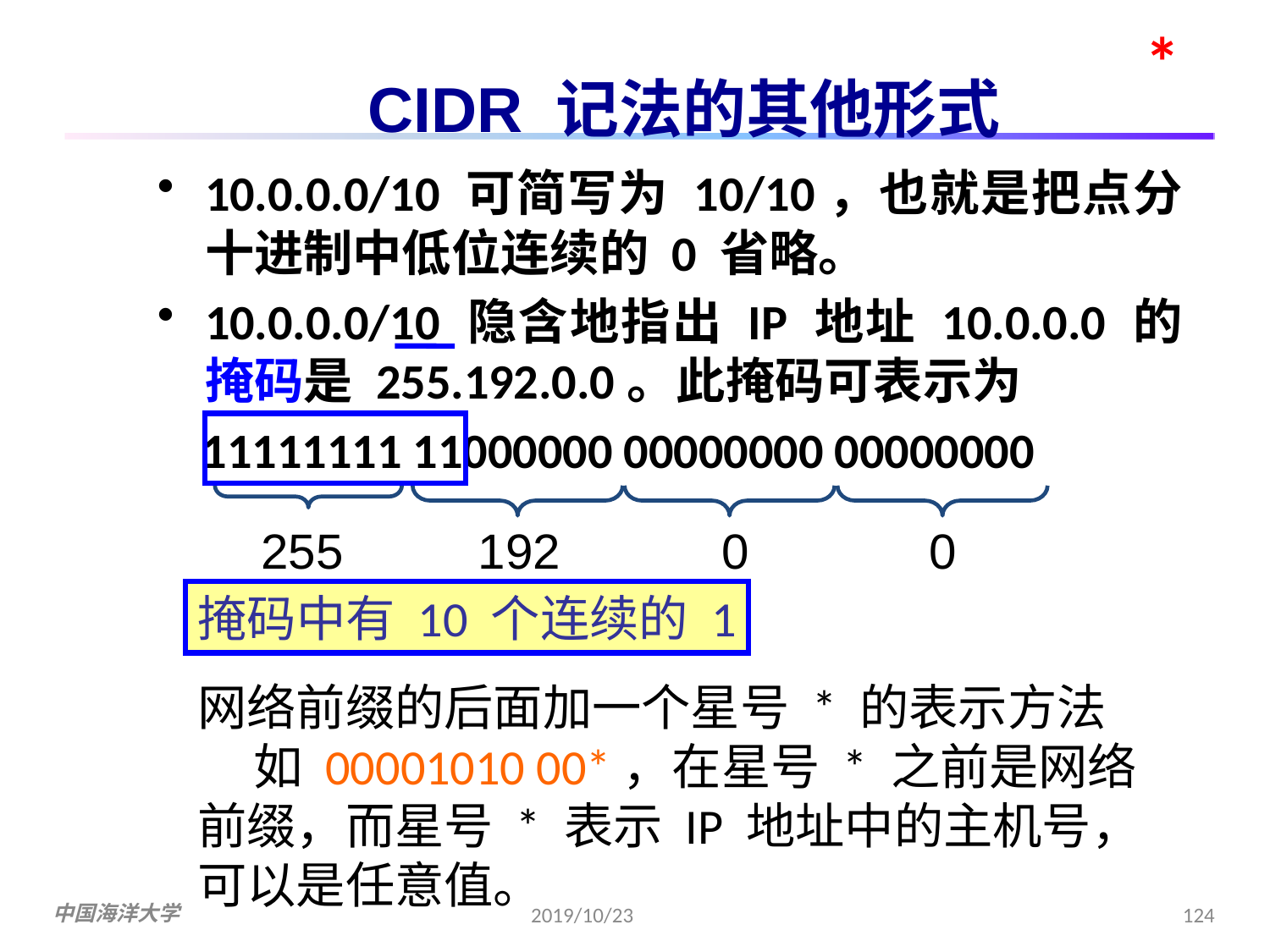

*
# CIDR 记法的其他形式
10.0.0.0/10 可简写为 10/10，也就是把点分十进制中低位连续的 0 省略。
10.0.0.0/10 隐含地指出 IP 地址 10.0.0.0 的掩码是 255.192.0.0。此掩码可表示为
    11111111 11000000 00000000 00000000

掩码中有 10 个连续的 1

255
192
0
0
网络前缀的后面加一个星号 * 的表示方法
    如 00001010 00*，在星号 * 之前是网络前缀，而星号 * 表示 IP 地址中的主机号，可以是任意值。